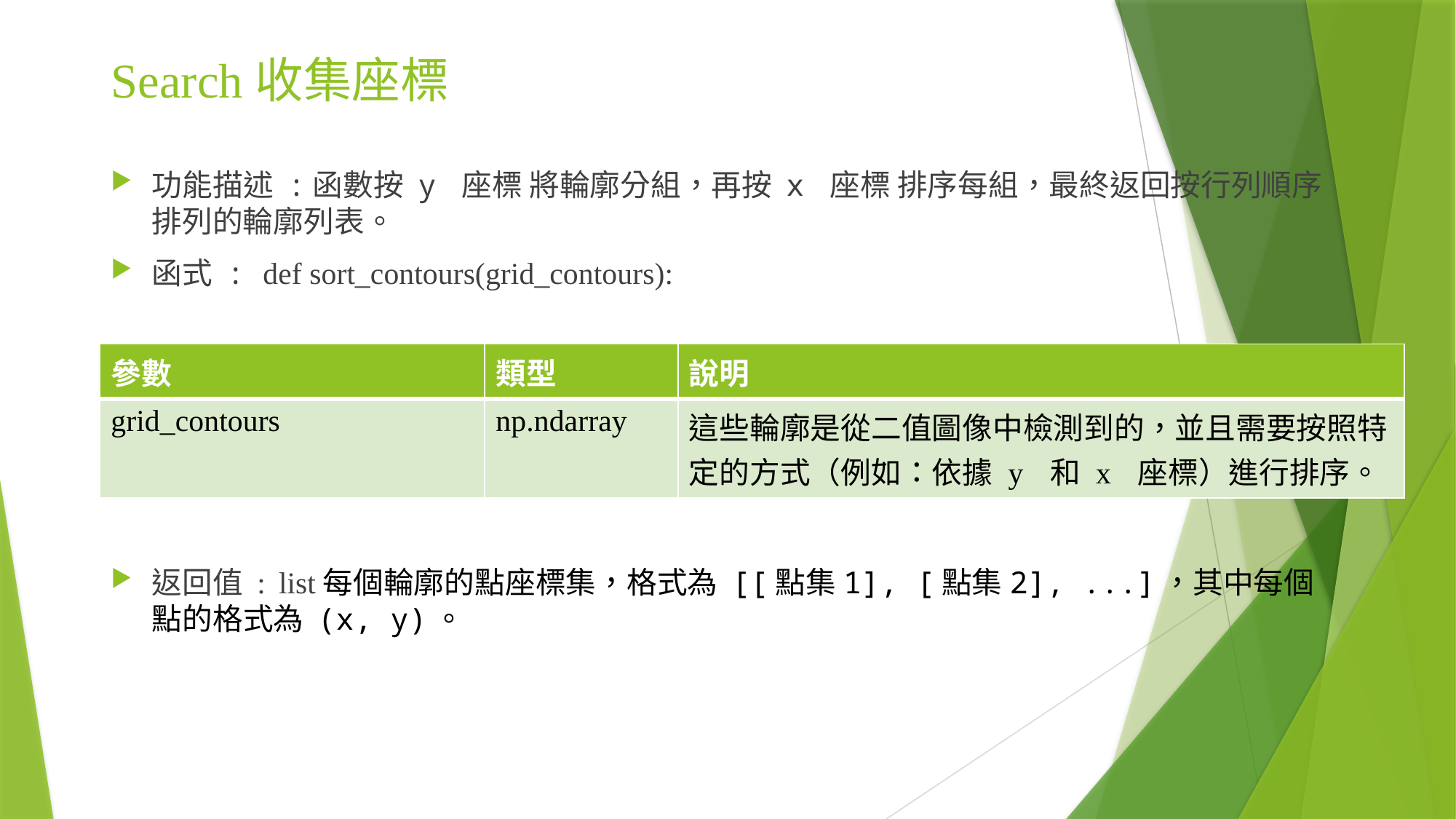

# Search收集座標
功能描述 :函數按 y 座標 將輪廓分組，再按 x 座標 排序每組，最終返回按行列順序排列的輪廓列表。
函式 : def sort_contours(grid_contours):

返回值 :  list每個輪廓的點座標集，格式為 [[點集1], [點集2], ...]，其中每個點的格式為 (x, y)。

| 參數 | 類型 | 說明 |
| --- | --- | --- |
| grid\_contours | np.ndarray | 這些輪廓是從二值圖像中檢測到的，並且需要按照特定的方式（例如：依據 y 和 x 座標）進行排序。 |